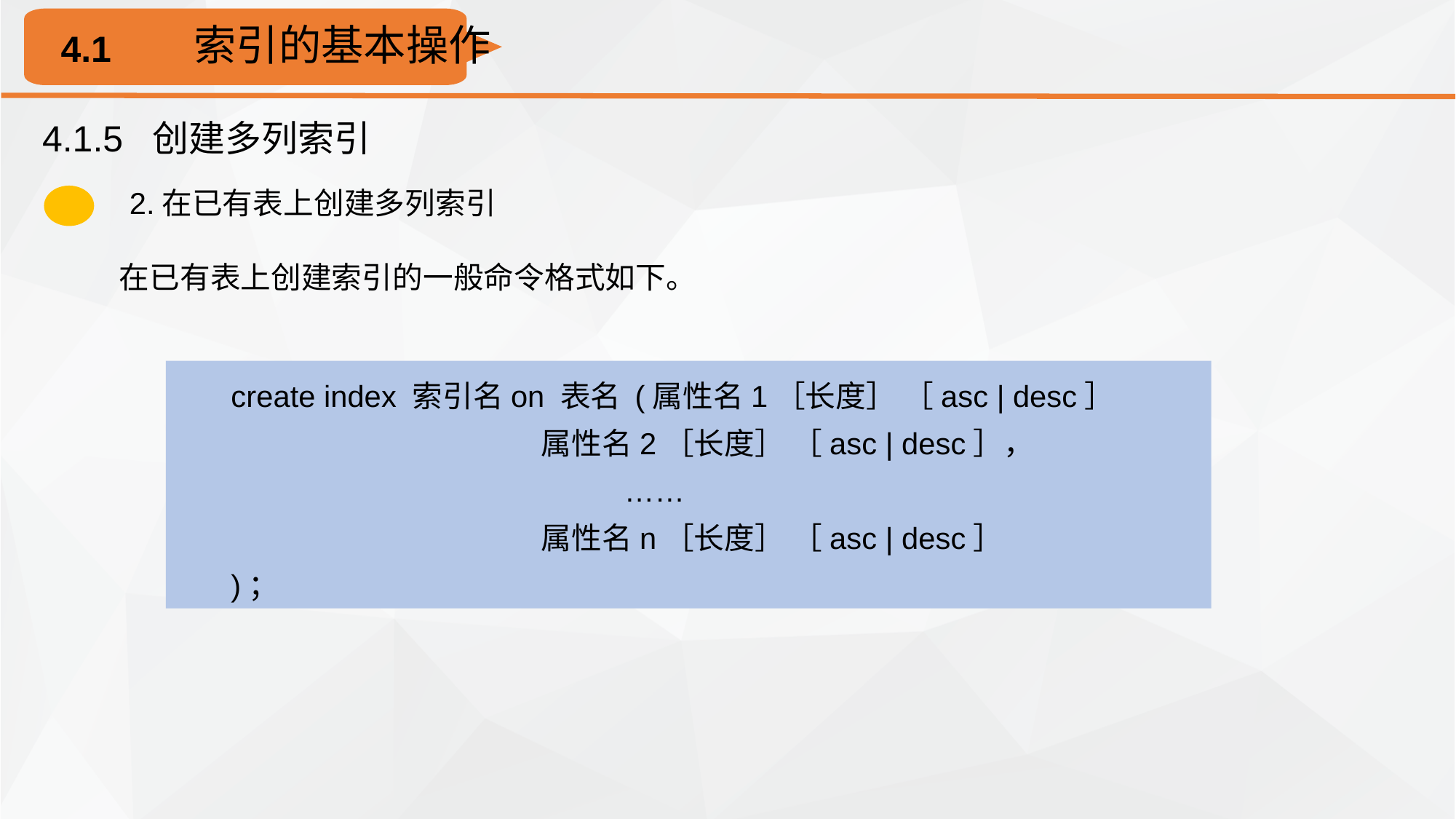

索引的基本操作
4.1
4.1.5  创建多列索引
2.在已有表上创建多列索引

在已有表上创建索引的一般命令格式如下。
create index 索引名on 表名 (属性名1［长度］ ［asc | desc］
                                             属性名2［长度］ ［asc | desc］，
                                               ……
                                             属性名n［长度］ ［asc | desc］
)；